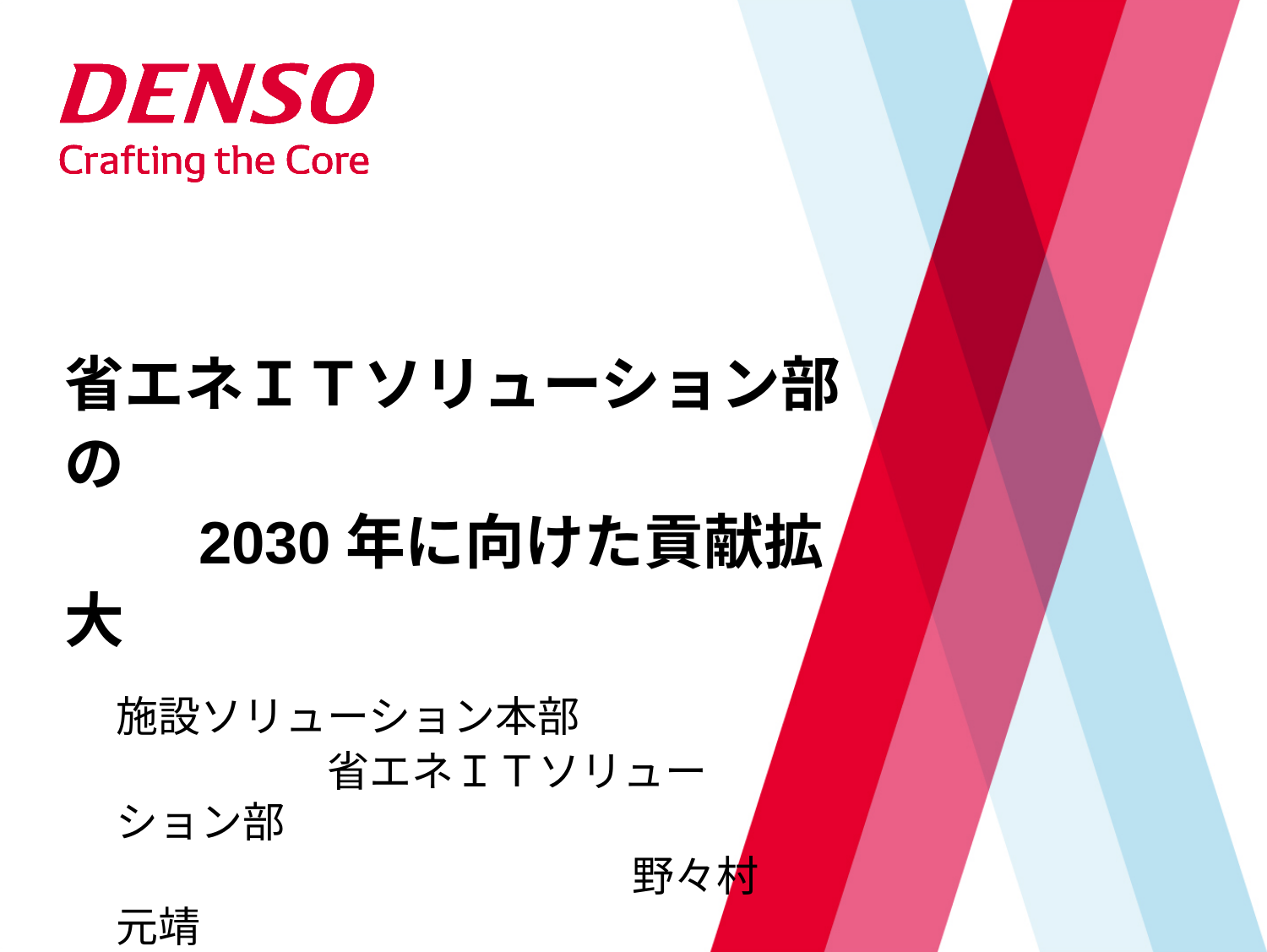

# 省エネＩＴソリューション部の　 　　2030年に向けた貢献拡大
施設ソリューション本部
　　　　　省エネＩＴソリューション部
　　　　　　　　　　　　 野々村 元靖